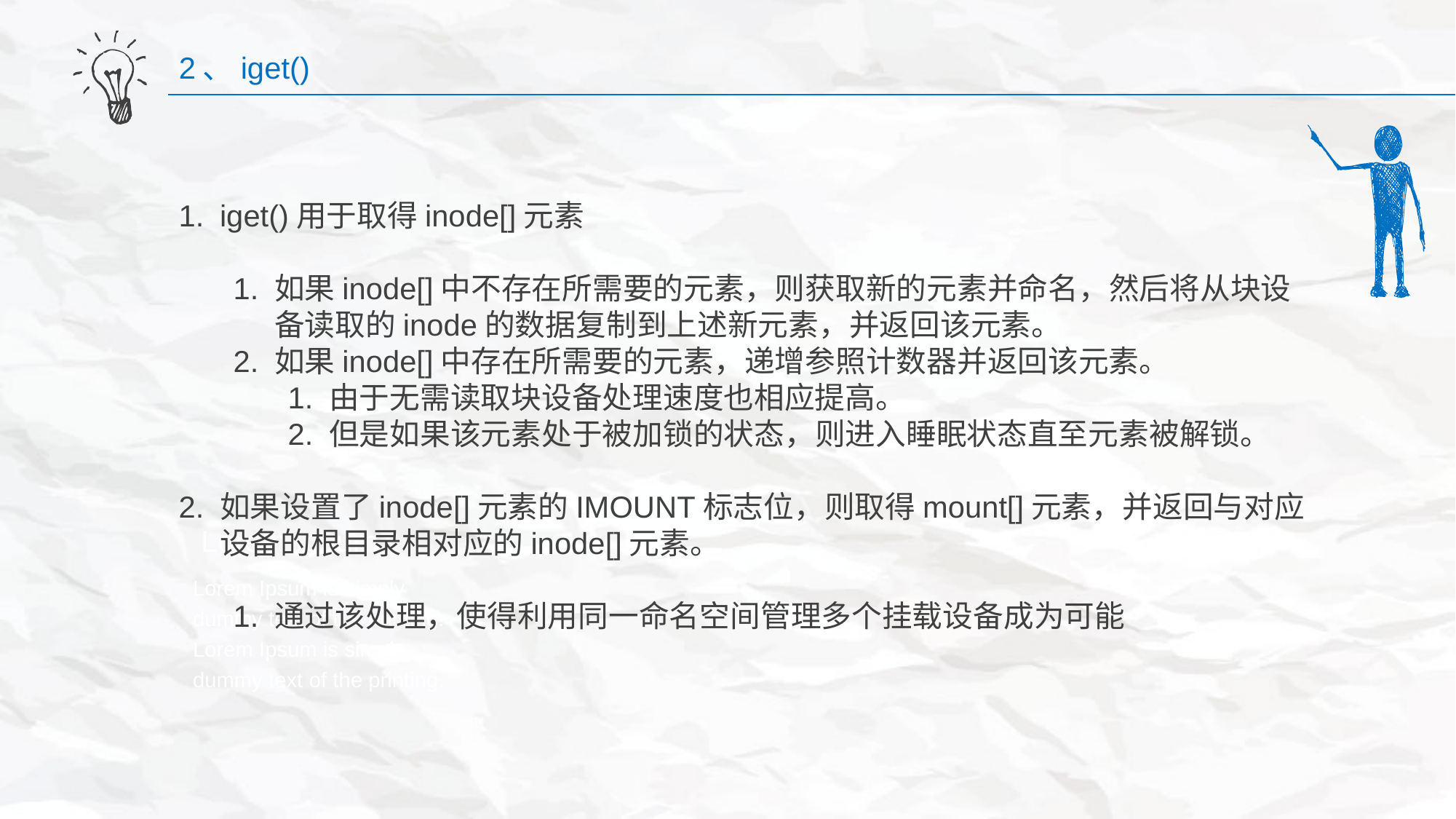

2、iget()

iget()用于取得inode[]元素

如果inode[]中不存在所需要的元素，则获取新的元素并命名，然后将从块设备读取的inode的数据复制到上述新元素，并返回该元素。
如果inode[]中存在所需要的元素，递增参照计数器并返回该元素。
由于无需读取块设备处理速度也相应提高。
但是如果该元素处于被加锁的状态，则进入睡眠状态直至元素被解锁。

如果设置了inode[]元素的IMOUNT标志位，则取得mount[]元素，并返回与对应设备的根目录相对应的inode[]元素。

通过该处理，使得利用同一命名空间管理多个挂载设备成为可能

Lorem Ipsum
Lorem Ipsum is simply dummy text of the printing. Lorem Ipsum is simply dummy text of the printing.